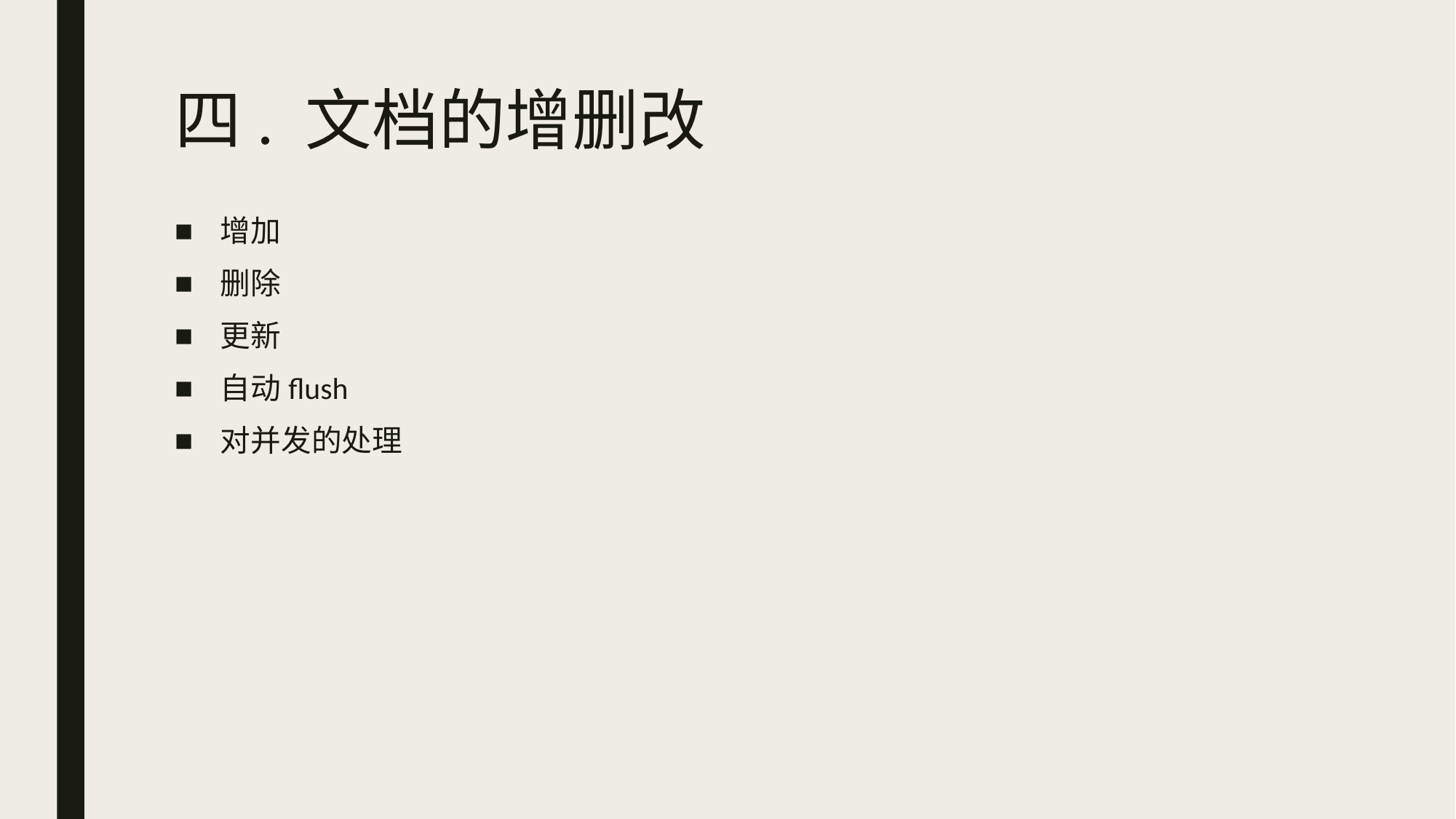

# 四. 文档的增删改
增加
删除
更新
自动flush
对并发的处理